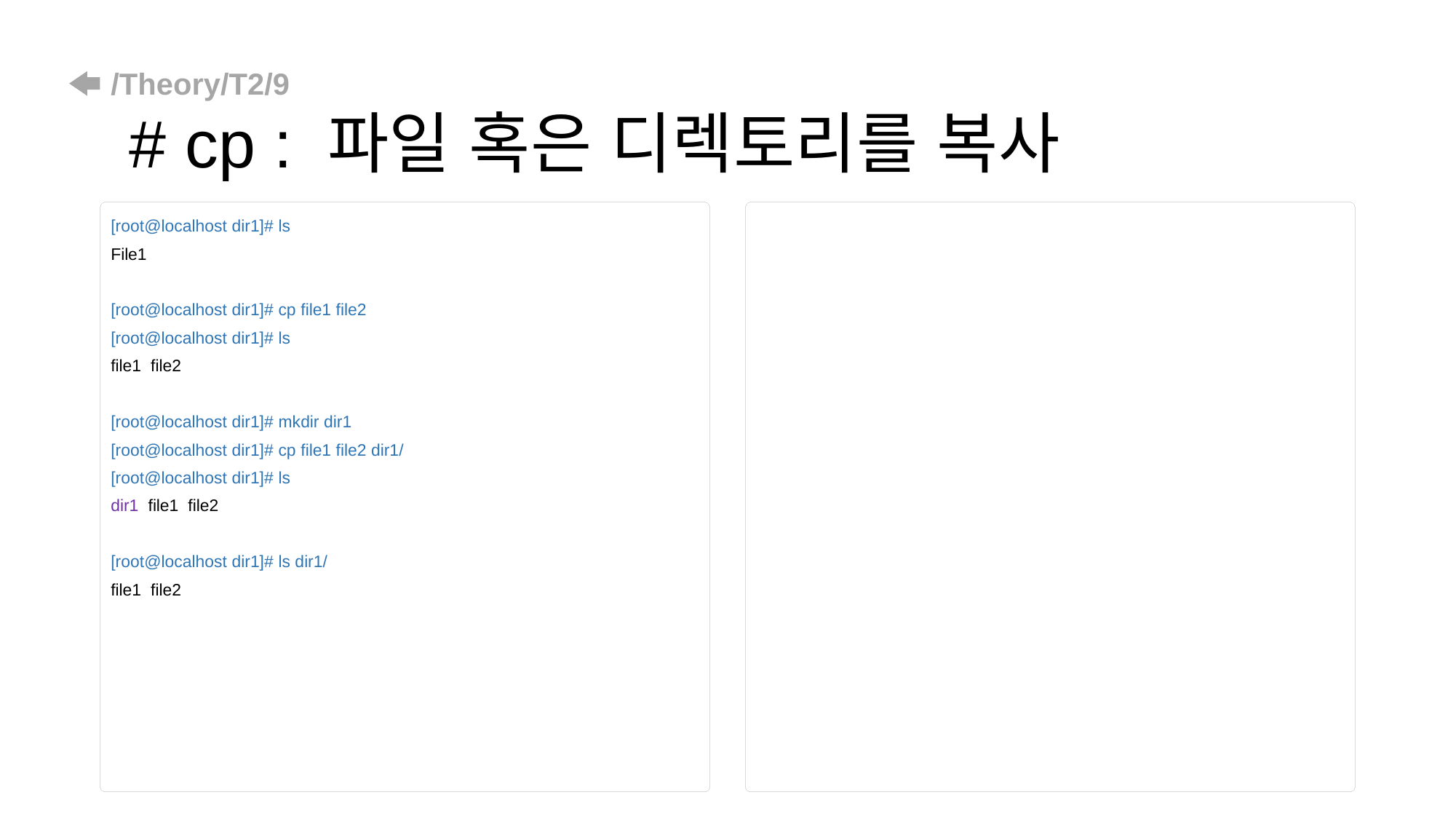

# /Theory/T2/9 # cp : 파일 혹은 디렉토리를 복사

[root@localhost dir1]# ls
File1

[root@localhost dir1]# cp file1 file2
[root@localhost dir1]# ls
file1  file2

[root@localhost dir1]# mkdir dir1
[root@localhost dir1]# cp file1 file2 dir1/
[root@localhost dir1]# ls
dir1  file1  file2

[root@localhost dir1]# ls dir1/
file1  file2